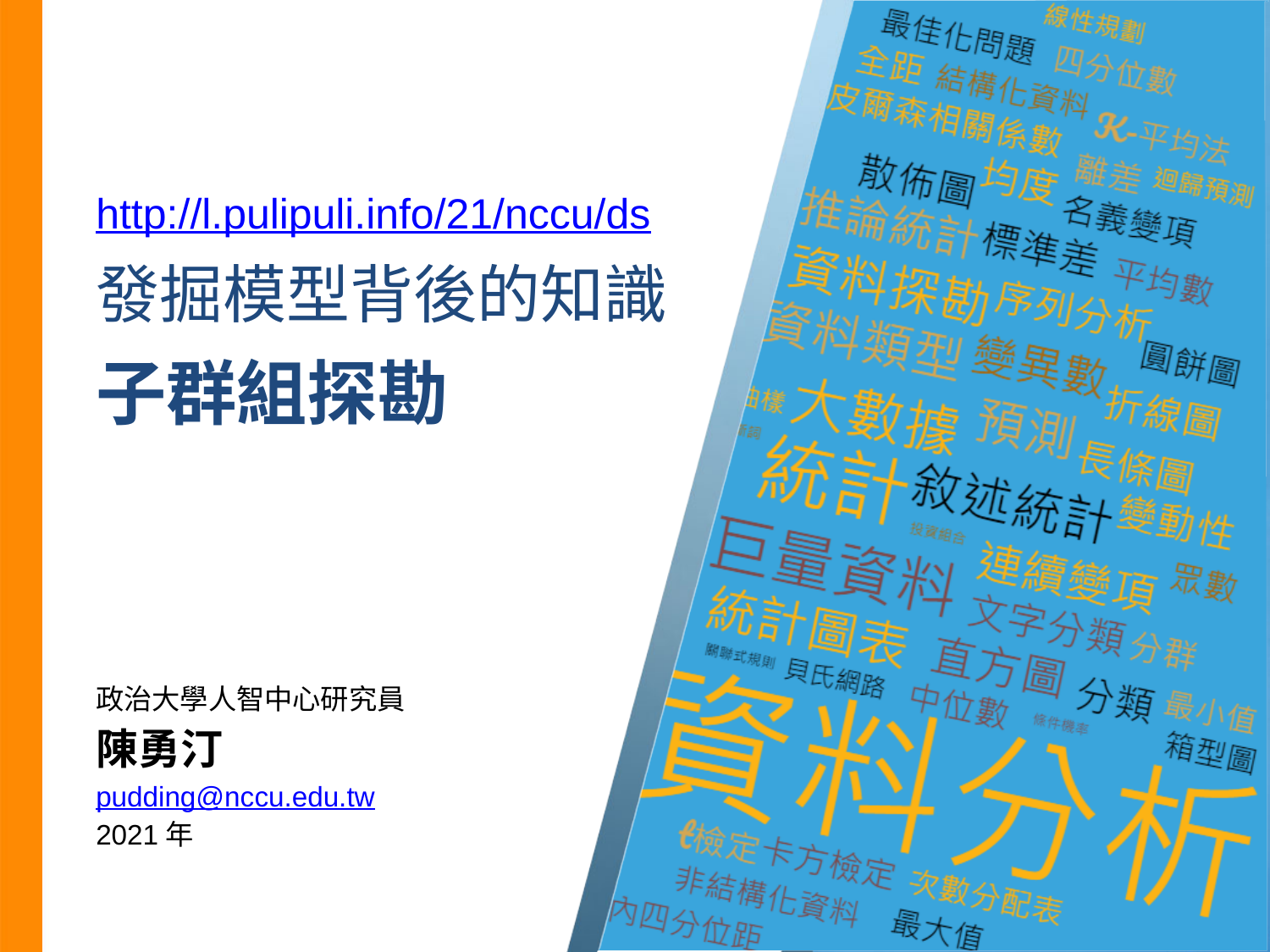

http://l.pulipuli.info/21/nccu/ds
發掘模型背後的知識
子群組探勘

政治大學人智中心研究員
陳勇汀
pudding@nccu.edu.tw
2021年